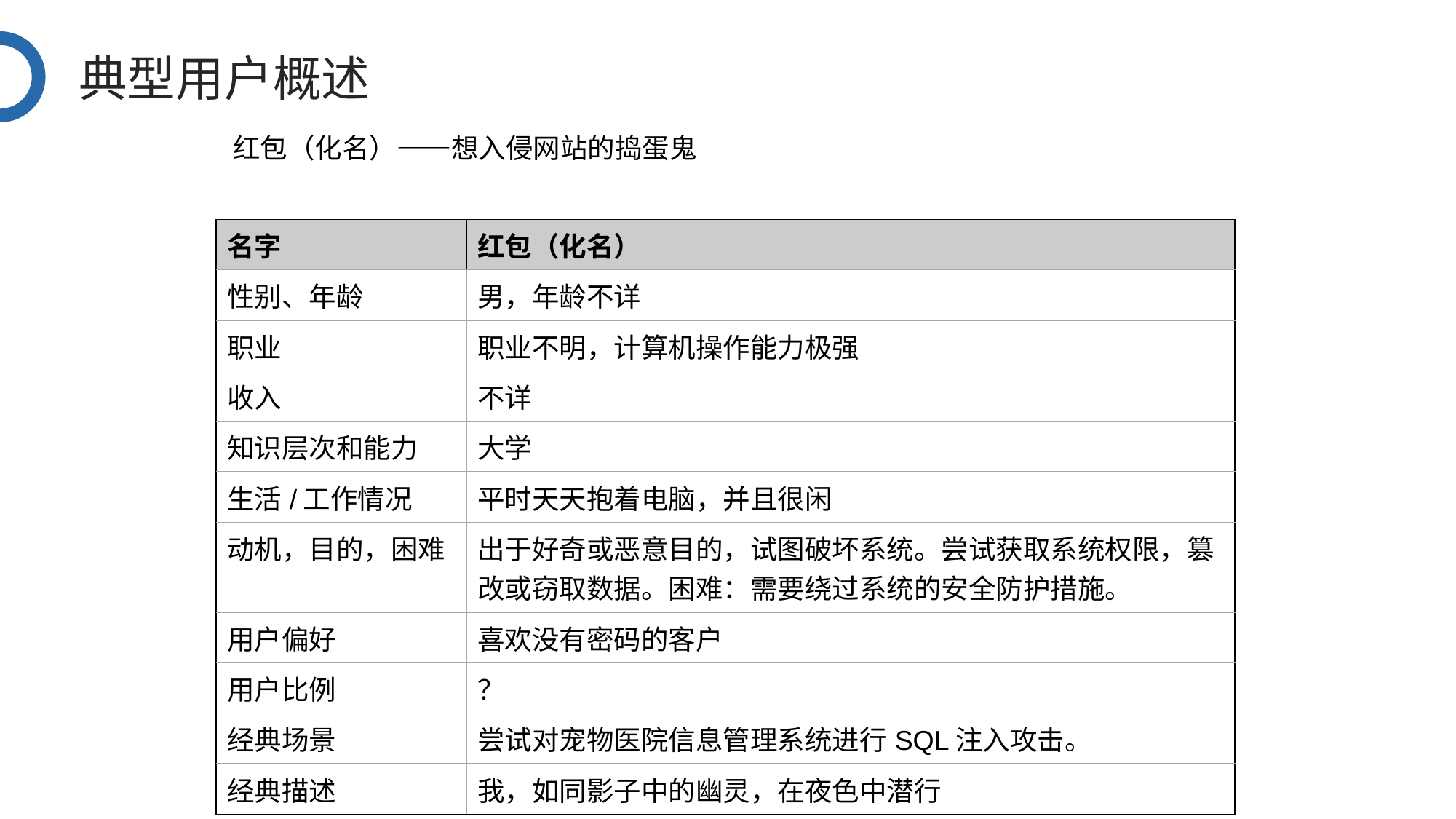

典型用户概述
红包（化名）——想入侵网站的捣蛋鬼
| 名字 | 红包（化名） |
| --- | --- |
| 性别、年龄 | 男，年龄不详 |
| 职业 | 职业不明，计算机操作能力极强 |
| 收入 | 不详 |
| 知识层次和能力 | 大学 |
| 生活/工作情况 | 平时天天抱着电脑，并且很闲 |
| 动机，目的，困难 | 出于好奇或恶意目的，试图破坏系统。尝试获取系统权限，篡改或窃取数据。困难：需要绕过系统的安全防护措施。 |
| 用户偏好 | 喜欢没有密码的客户 |
| 用户比例 | ？ |
| 经典场景 | 尝试对宠物医院信息管理系统进行SQL注入攻击。 |
| 经典描述 | 我，如同影子中的幽灵，在夜色中潜行 |